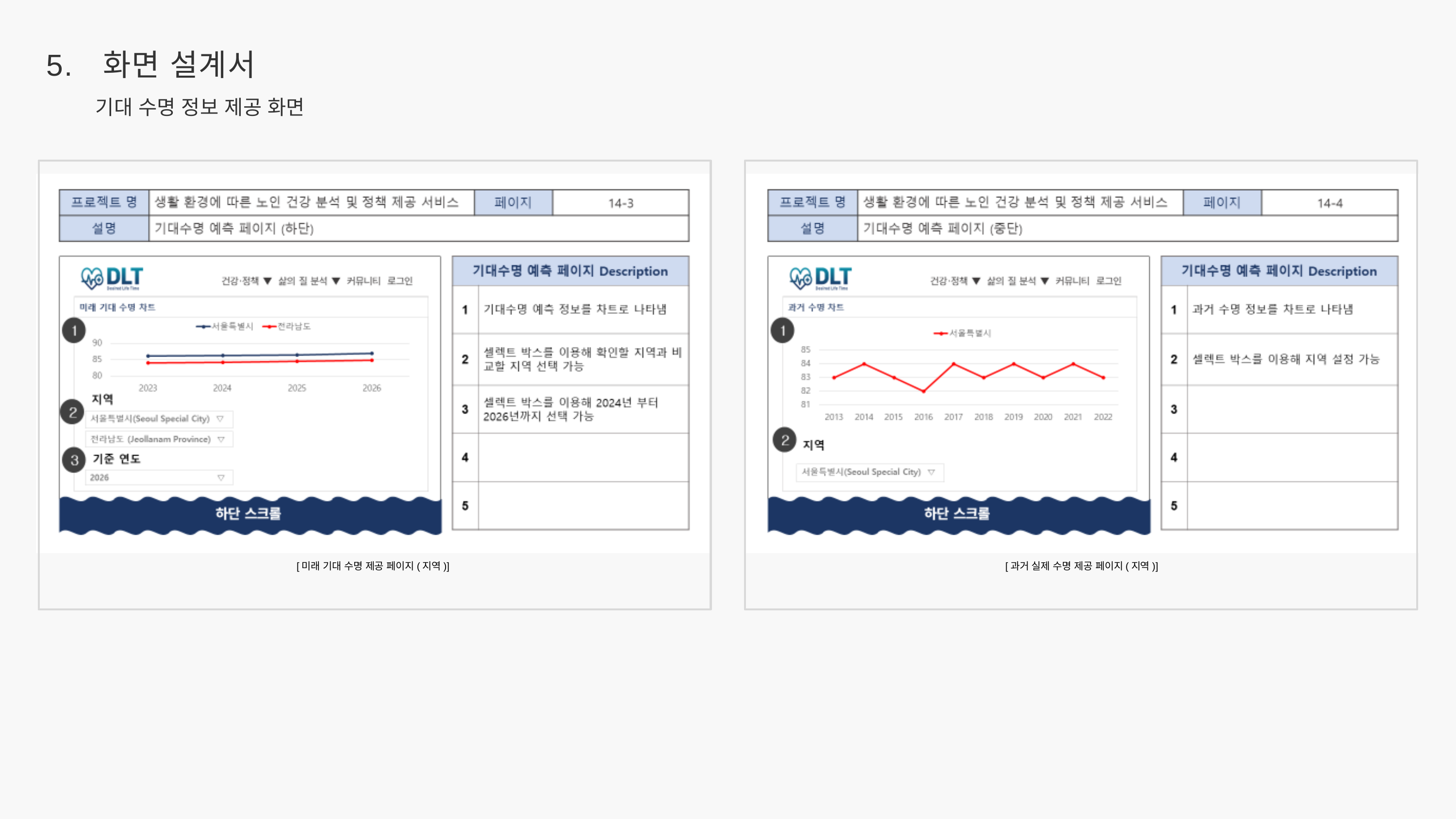

5.
화면 설계서
기대 수명 정보 제공 화면

[미래 기대 수명 제공 페이지(지역)]
[과거 실제 수명 제공 페이지(지역)]